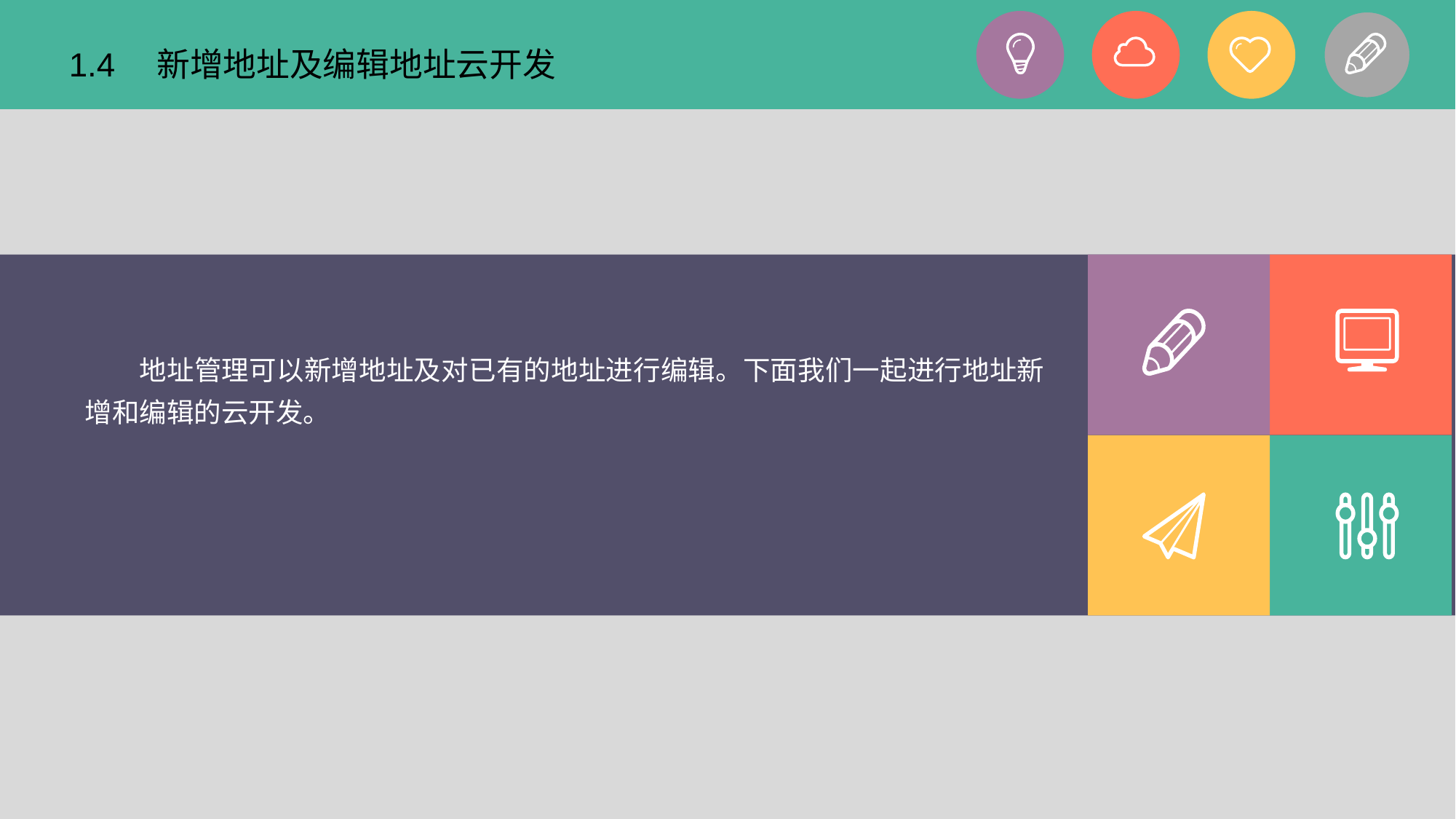

# 1.4　新增地址及编辑地址云开发

地址管理可以新增地址及对已有的地址进行编辑。下面我们一起进行地址新增和编辑的云开发。